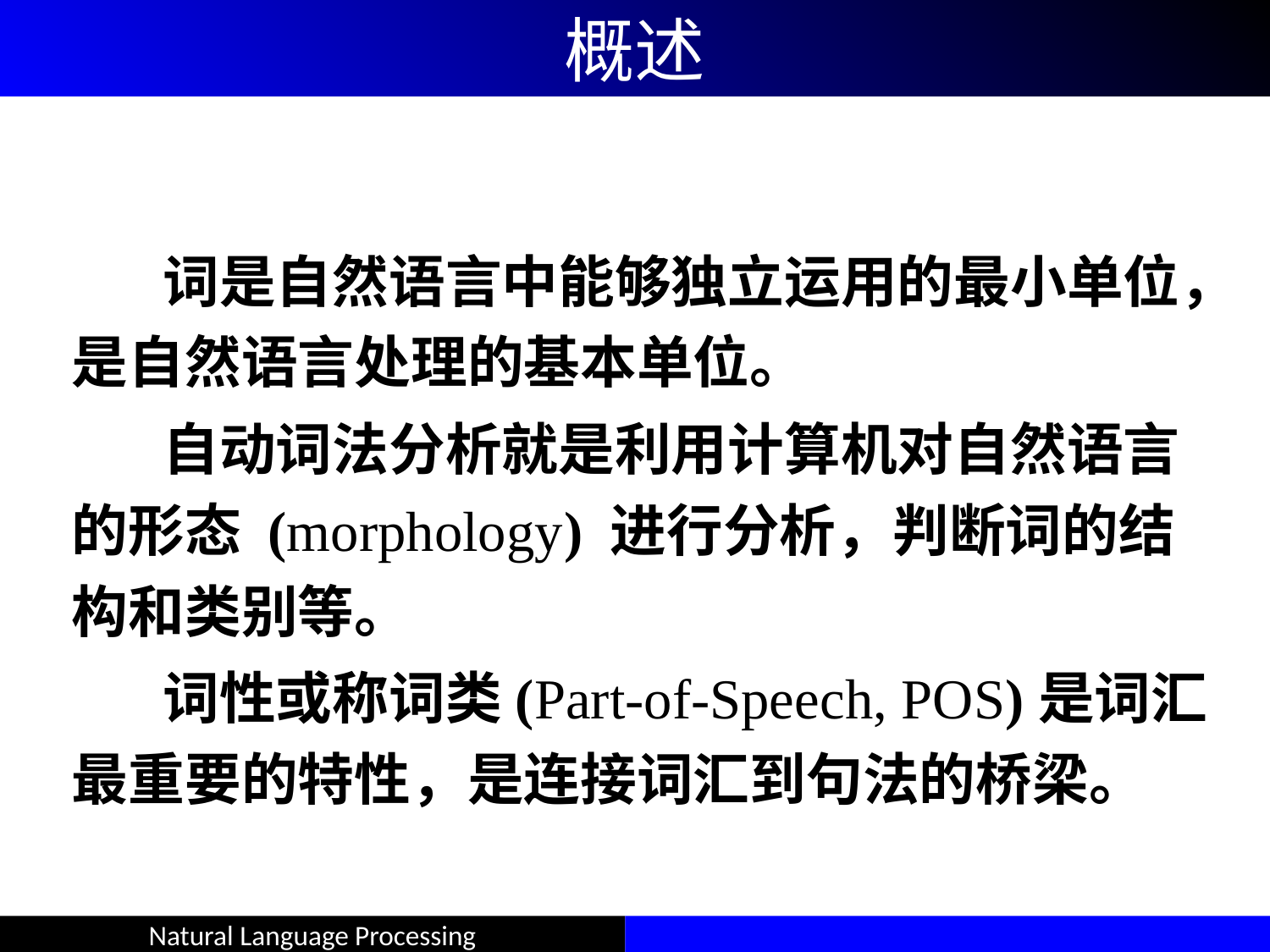

# 概述
      词是自然语言中能够独立运用的最小单位，是自然语言处理的基本单位。
      自动词法分析就是利用计算机对自然语言的形态 (morphology) 进行分析，判断词的结构和类别等。
      词性或称词类(Part-of-Speech, POS)是词汇最重要的特性，是连接词汇到句法的桥梁。